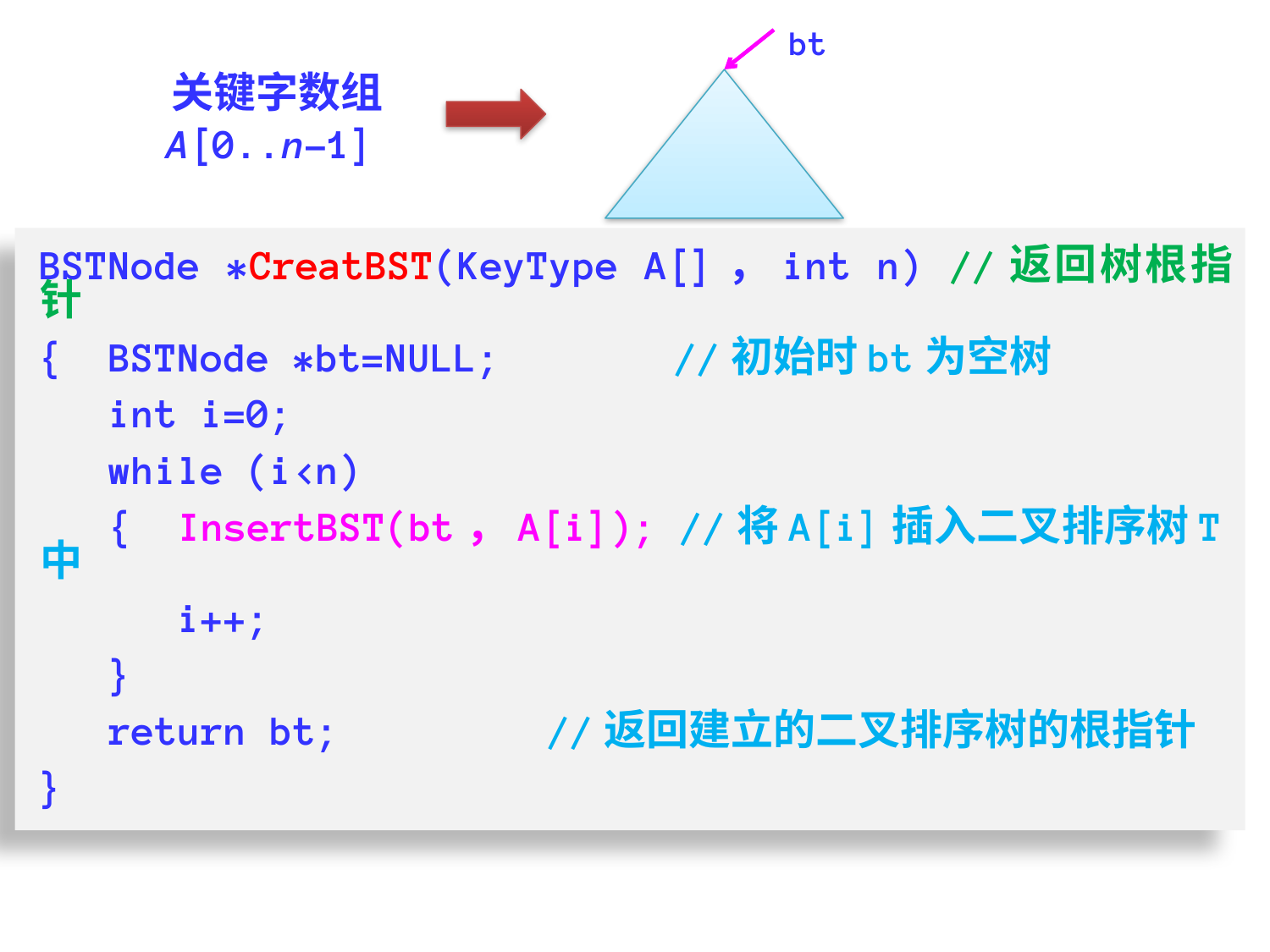

bt

关键字数组A[0..n-1]

BSTNode *CreatBST(KeyType A[]，int n) //返回树根指针
{  BSTNode *bt=NULL;    	//初始时bt为空树
   int i=0;
   while (i<n)
   {  InsertBST(bt，A[i]); //将A[i]插入二叉排序树T中
      i++;
   }
   return bt;    	//返回建立的二叉排序树的根指针
}